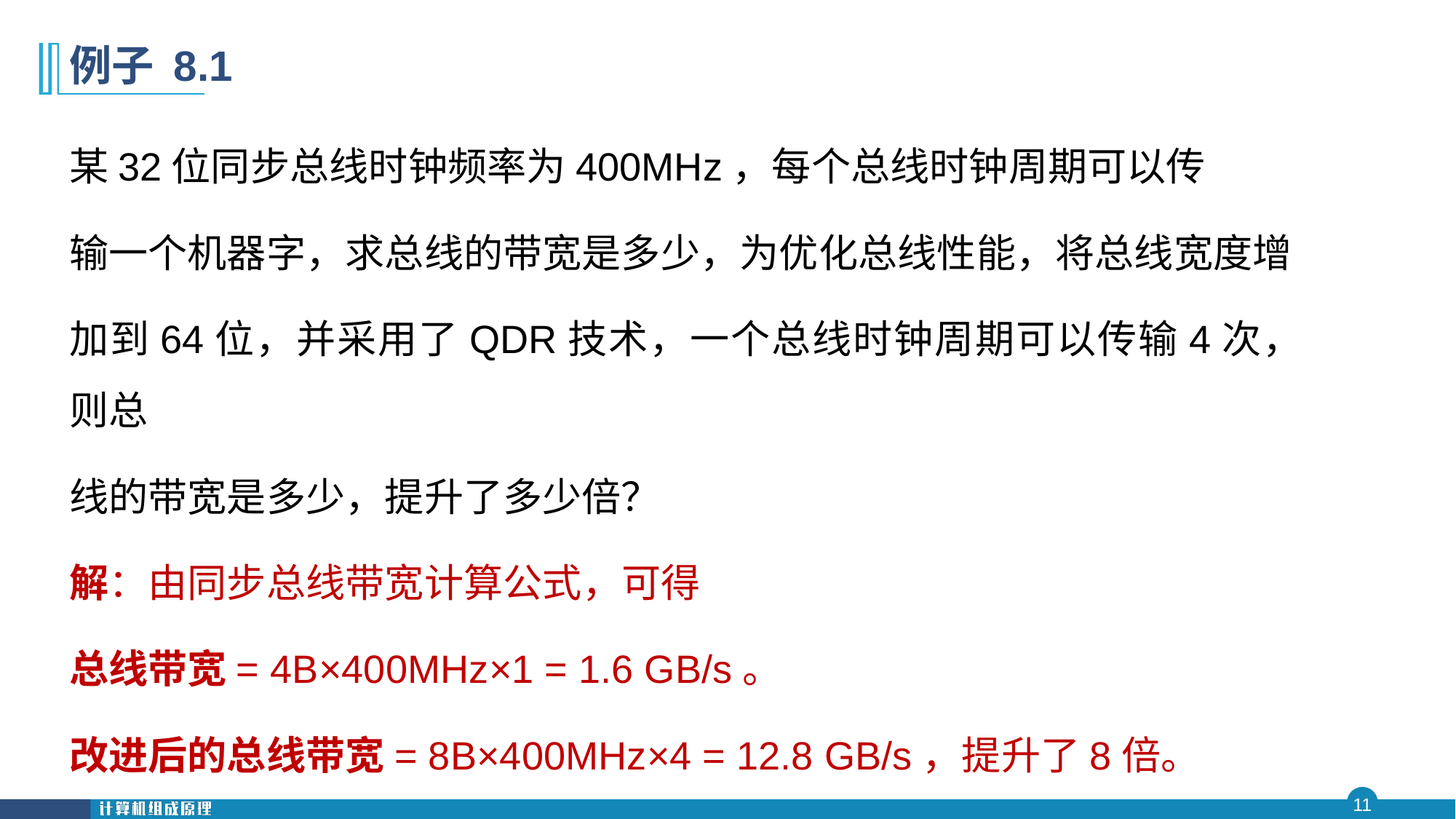

# 例子 8.1
某32位同步总线时钟频率为400MHz，每个总线时钟周期可以传
输一个机器字，求总线的带宽是多少，为优化总线性能，将总线宽度增
加到64位，并采用了QDR技术，一个总线时钟周期可以传输4次，则总
线的带宽是多少，提升了多少倍？
解：由同步总线带宽计算公式，可得
总线带宽= 4B×400MHz×1 = 1.6 GB/s。
改进后的总线带宽= 8B×400MHz×4 = 12.8 GB/s，提升了8倍。